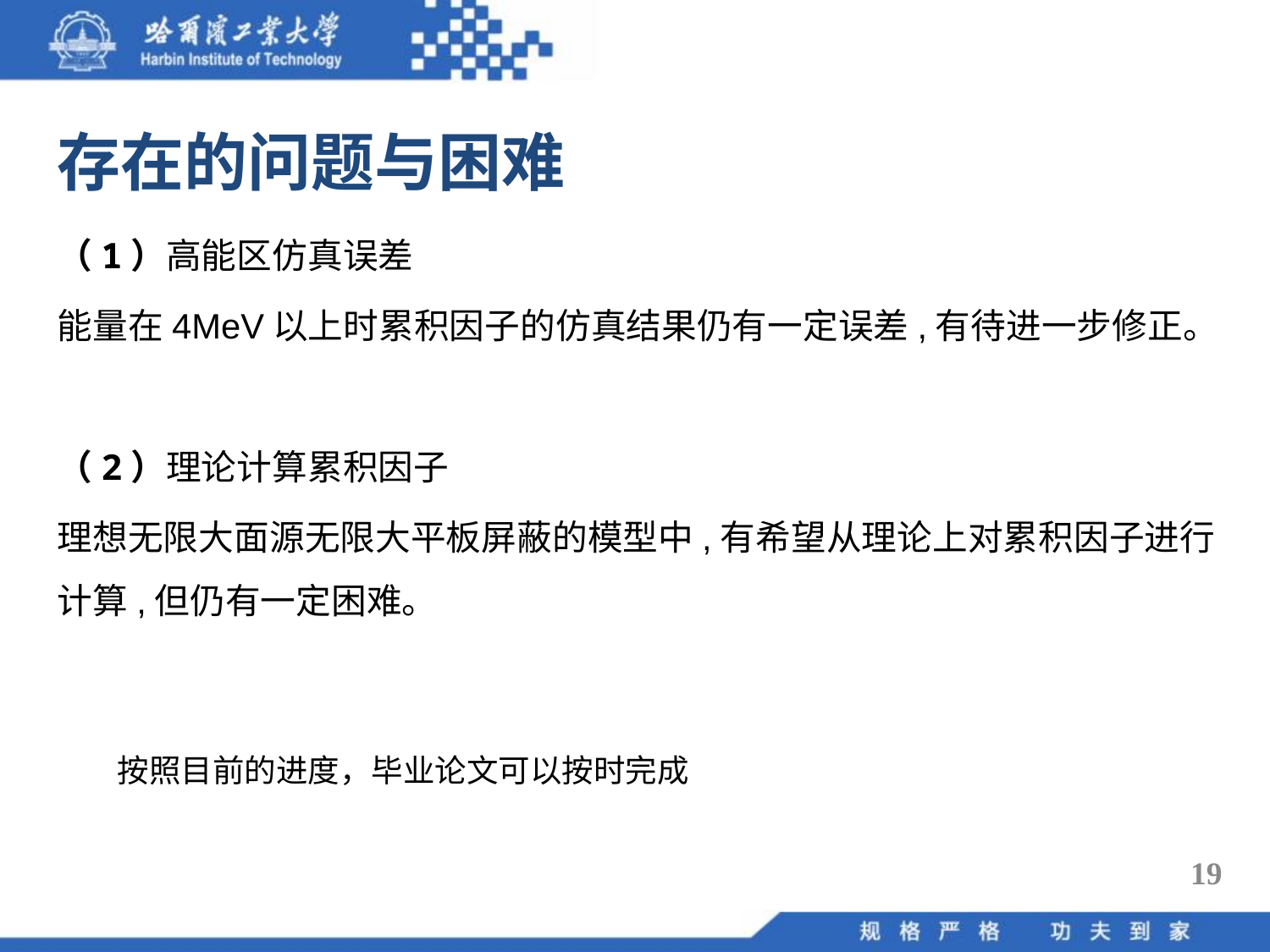

存在的问题与困难
（1）高能区仿真误差
能量在4MeV以上时累积因子的仿真结果仍有一定误差,有待进一步修正。

（2）理论计算累积因子
理想无限大面源无限大平板屏蔽的模型中,有希望从理论上对累积因子进行计算,但仍有一定困难。
按照目前的进度，毕业论文可以按时完成
19